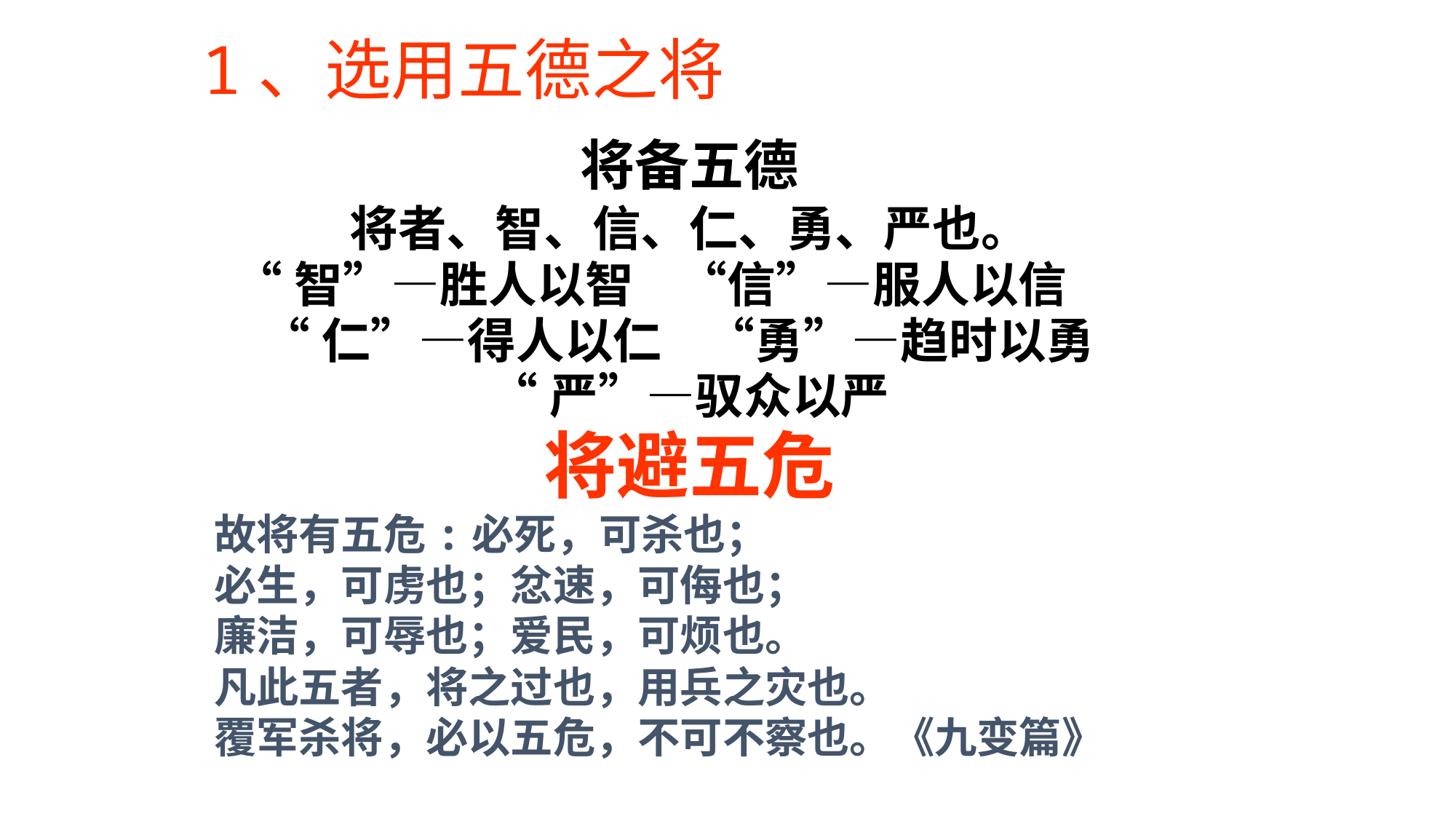

1、选用五德之将
将备五德
将者、智、信、仁、勇、严也。
“智”—胜人以智    “信”—服人以信
“仁”—得人以仁    “勇”—趋时以勇
“严”—驭众以严
将避五危
故将有五危:必死，可杀也；
必生，可虏也；忿速，可侮也；
廉洁，可辱也；爱民，可烦也。
凡此五者，将之过也，用兵之灾也。
覆军杀将，必以五危，不可不察也。《九变篇》